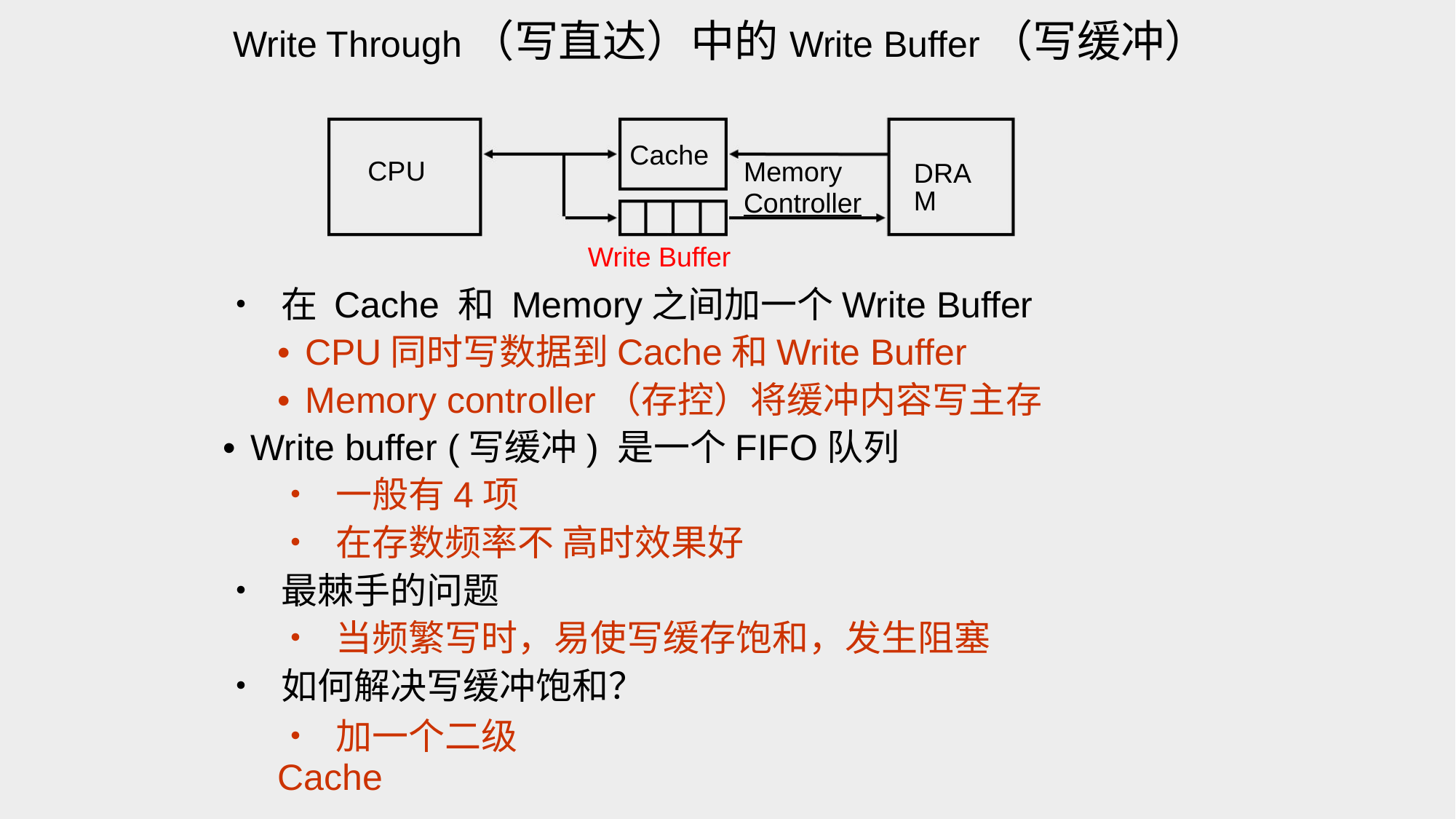

Write Through（写直达）中的Write Buffer（写缓冲）
Cache
Memory
CPU
DRAM
Controller
Write Buffer
• 在 Cache 和 Memory之间加一个Write Buffer
• CPU同时写数据到Cache和Write Buffer
• Memory controller（存控）将缓冲内容写主存
• Write buffer (写缓冲) 是一个FIFO队列
• 一般有4项
• 在存数频率不 高时效果好
• 最棘手的问题
• 当频繁写时，易使写缓存饱和，发生阻塞
• 如何解决写缓冲饱和？
• 加一个二级Cache